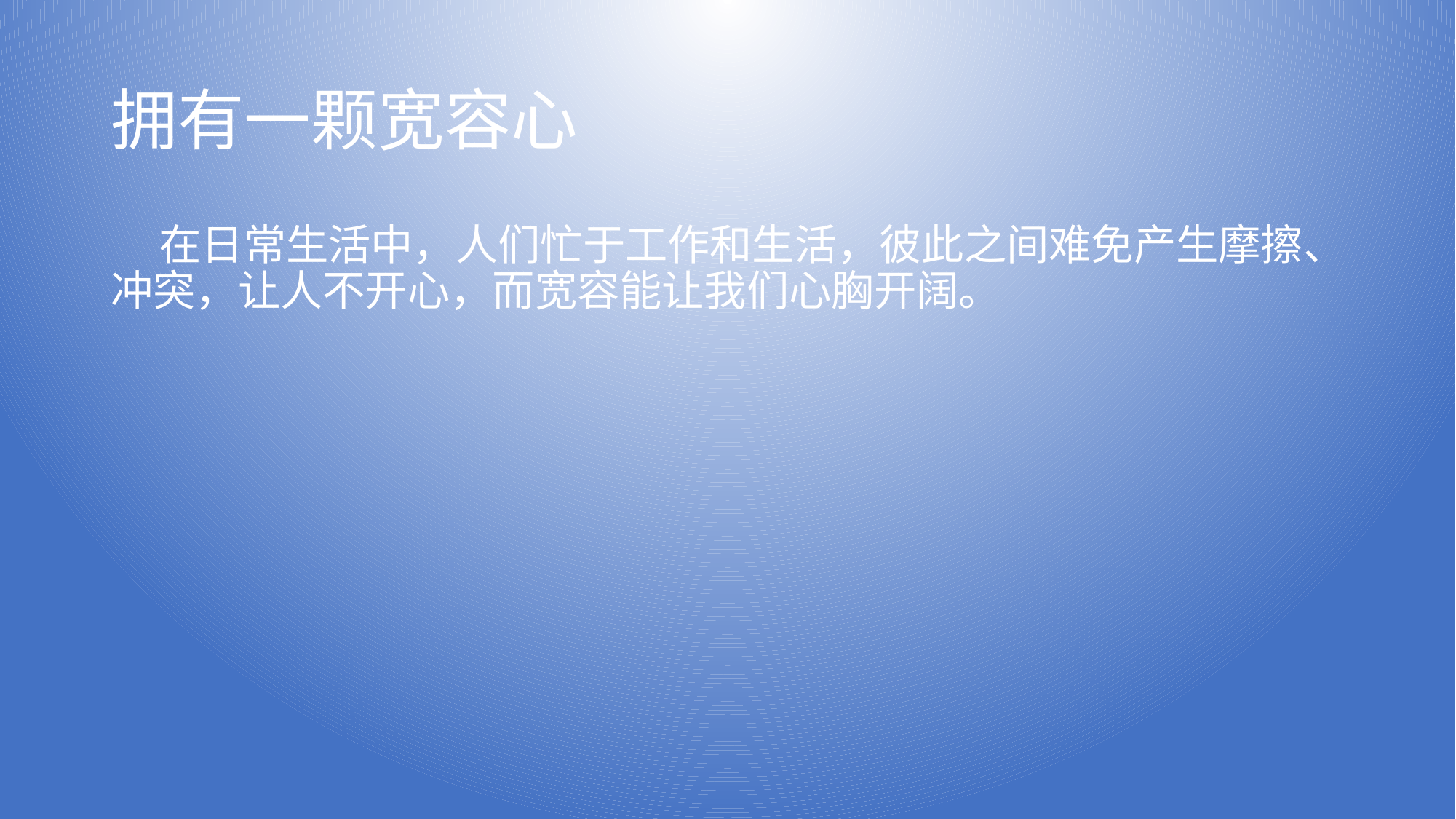

# 拥有一颗宽容心
    在日常生活中，人们忙于工作和生活，彼此之间难免产生摩擦、冲突，让人不开心，而宽容能让我们心胸开阔。